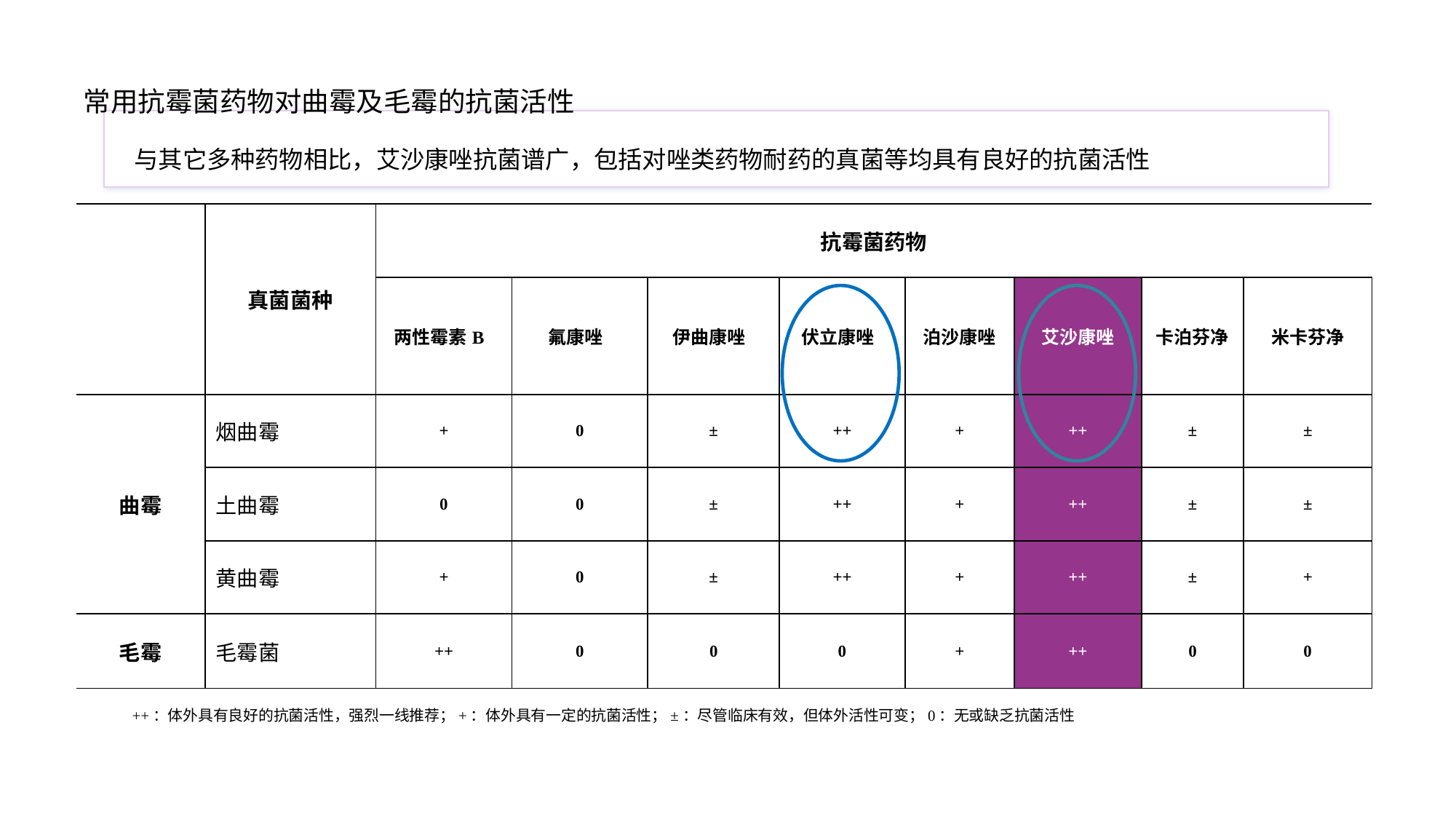

# 常用抗霉菌药物对曲霉及毛霉的抗菌活性
与其它多种药物相比，艾沙康唑抗菌谱广，包括对唑类药物耐药的真菌等均具有良好的抗菌活性

|  | 真菌菌种 | 抗霉菌药物 |  |  |  |  |  |  |  |
| --- | --- | --- | --- | --- | --- | --- | --- | --- | --- |
|  |  | 两性霉素B | 氟康唑 | 伊曲康唑 | 伏立康唑 | 泊沙康唑 | 艾沙康唑 | 卡泊芬净 | 米卡芬净 |
| 曲霉 | 烟曲霉 | + | 0 | ± | ++ | + | ++ | ± | ± |
|  | 土曲霉 | 0 | 0 | ± | ++ | + | ++ | ± | ± |
|  | 黄曲霉 | + | 0 | ± | ++ | + | ++ | ± | + |
| 毛霉 | 毛霉菌 | ++ | 0 | 0 | 0 | + | ++ | 0 | 0 |

++：体外具有良好的抗菌活性，强烈一线推荐；+：体外具有一定的抗菌活性；±：尽管临床有效，但体外活性可变；0：无或缺乏抗菌活性
中华医学会血液学分会抗感染学组.临床血液学杂志.2023.36(5)：295-302.